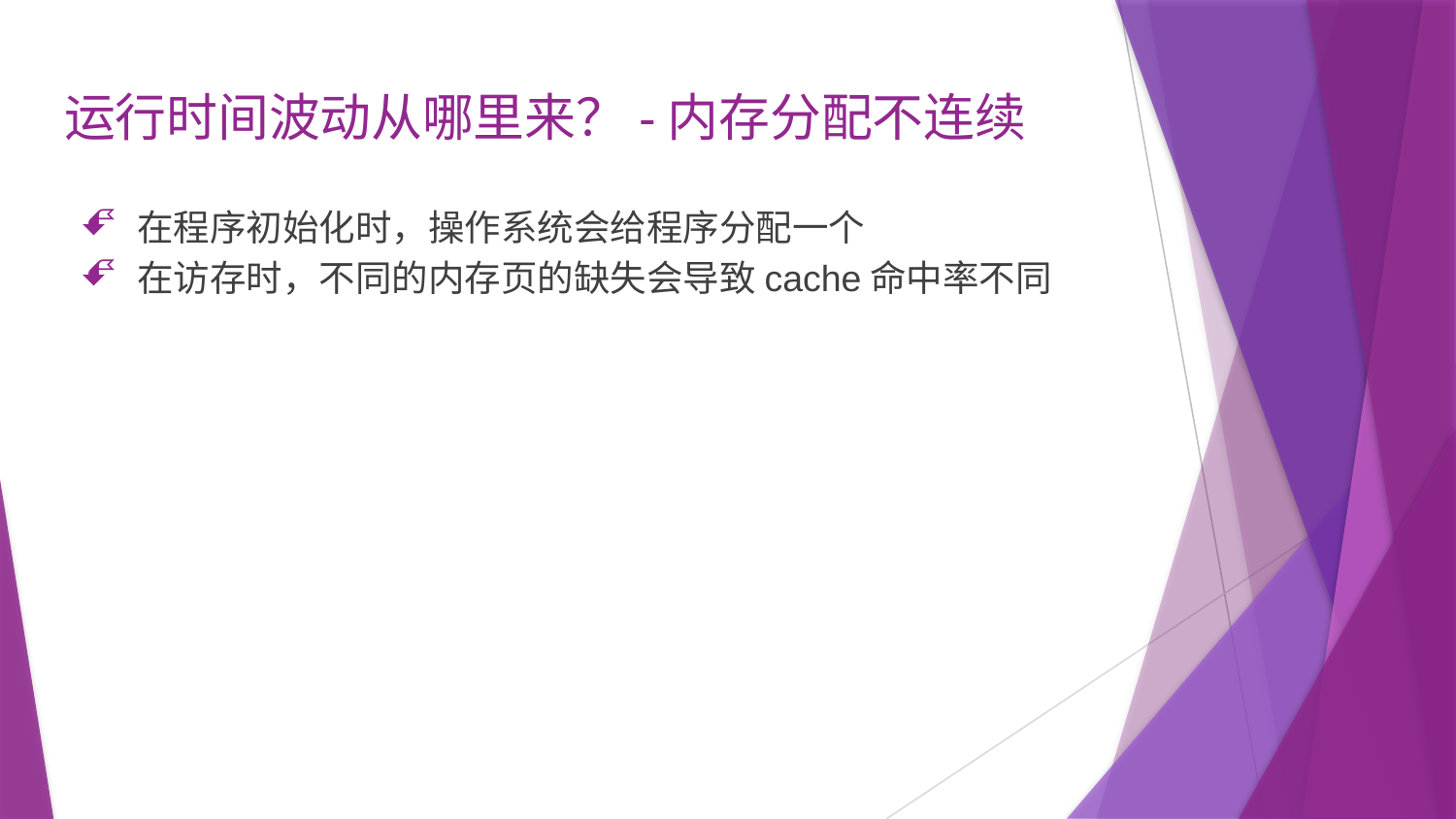

# 运行时间波动从哪里来？-内存分配不连续
在程序初始化时，操作系统会给程序分配一个
在访存时，不同的内存页的缺失会导致cache命中率不同